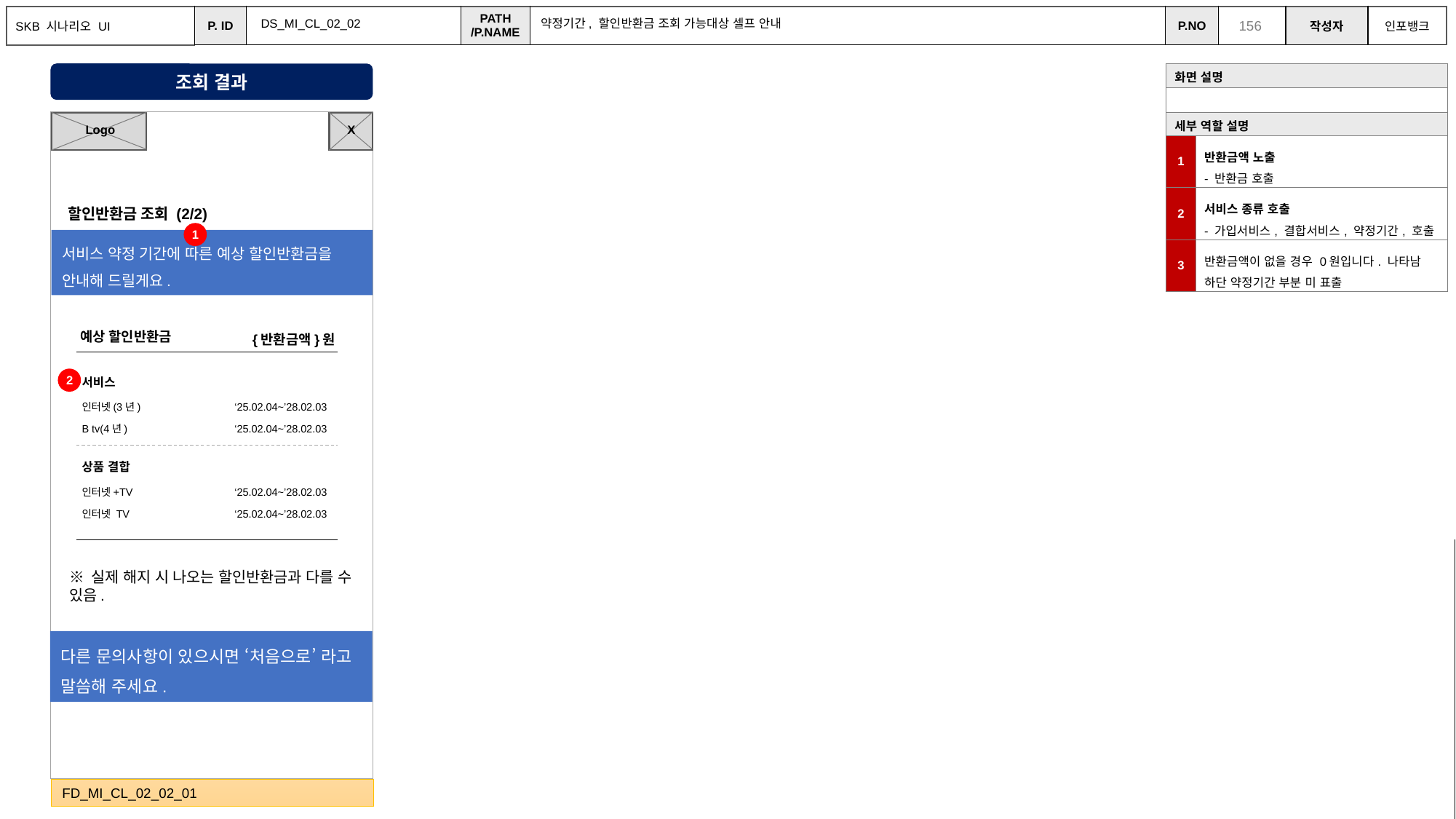

DS_MI_CL_02_02
약정기간, 할인반환금 조회 가능대상 셀프 안내
조회 결과
| 화면 설명 |  |
| --- | --- |
|  |  |
| 세부 역할 설명 |  |
| 1 | 반환금액 노출 - 반환금 호출 |
| 2 | 서비스 종류 호출 - 가입서비스, 결합서비스, 약정기간, 호출 |
| 3 | 반환금액이 없을 경우 0원입니다. 나타남 하단 약정기간 부분 미 표출 |

X

Logo
할인반환금 조회 (2/2)
1
서비스 약정 기간에 따른 예상 할인반환금을 안내해 드릴게요.
예상 할인반환금
서비스
인터넷(3년)
‘25.02.04~’28.02.03
B tv(4년)
‘25.02.04~’28.02.03
상품 결합
인터넷+TV
‘25.02.04~’28.02.03
인터넷 TV
‘25.02.04~’28.02.03
{반환금액}원
2
조회에 시간이 오래걸림 .. 웹훅 타임아웃 발생할듯...

멀티모달 조회가 진행중일때 음악재생에 준하는 안내를 할수 있을지 확인 …
※ 실제 해지 시 나오는 할인반환금과 다를 수 있음.
다른 문의사항이 있으시면 ‘처음으로’ 라고 말씀해 주세요.
FD_MI_CL_02_02_01